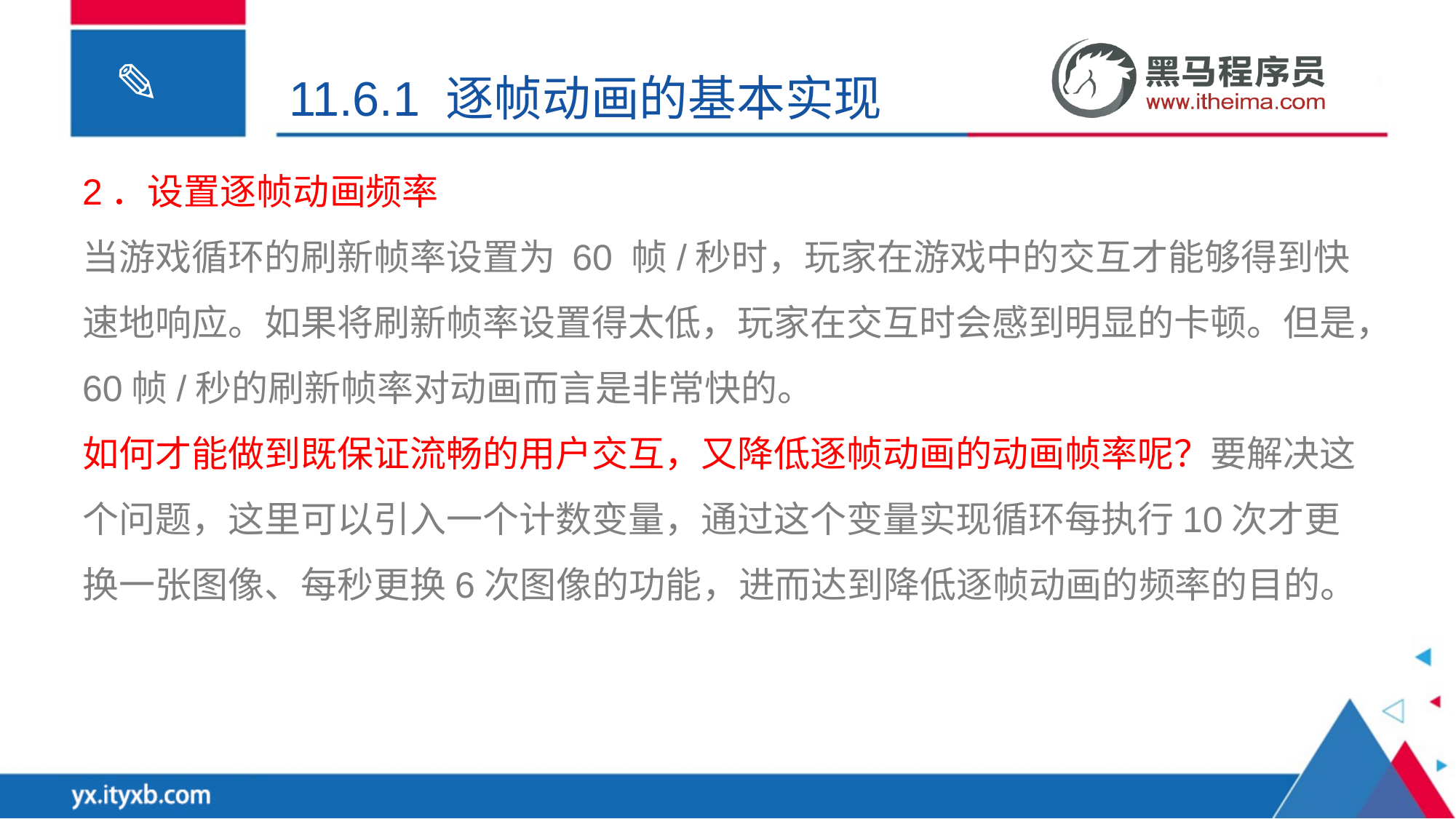

11.6.1 逐帧动画的基本实现
2．设置逐帧动画频率
当游戏循环的刷新帧率设置为 60 帧/秒时，玩家在游戏中的交互才能够得到快速地响应。如果将刷新帧率设置得太低，玩家在交互时会感到明显的卡顿。但是，60帧/秒的刷新帧率对动画而言是非常快的。
如何才能做到既保证流畅的用户交互，又降低逐帧动画的动画帧率呢？要解决这个问题，这里可以引入一个计数变量，通过这个变量实现循环每执行10次才更换一张图像、每秒更换6次图像的功能，进而达到降低逐帧动画的频率的目的。